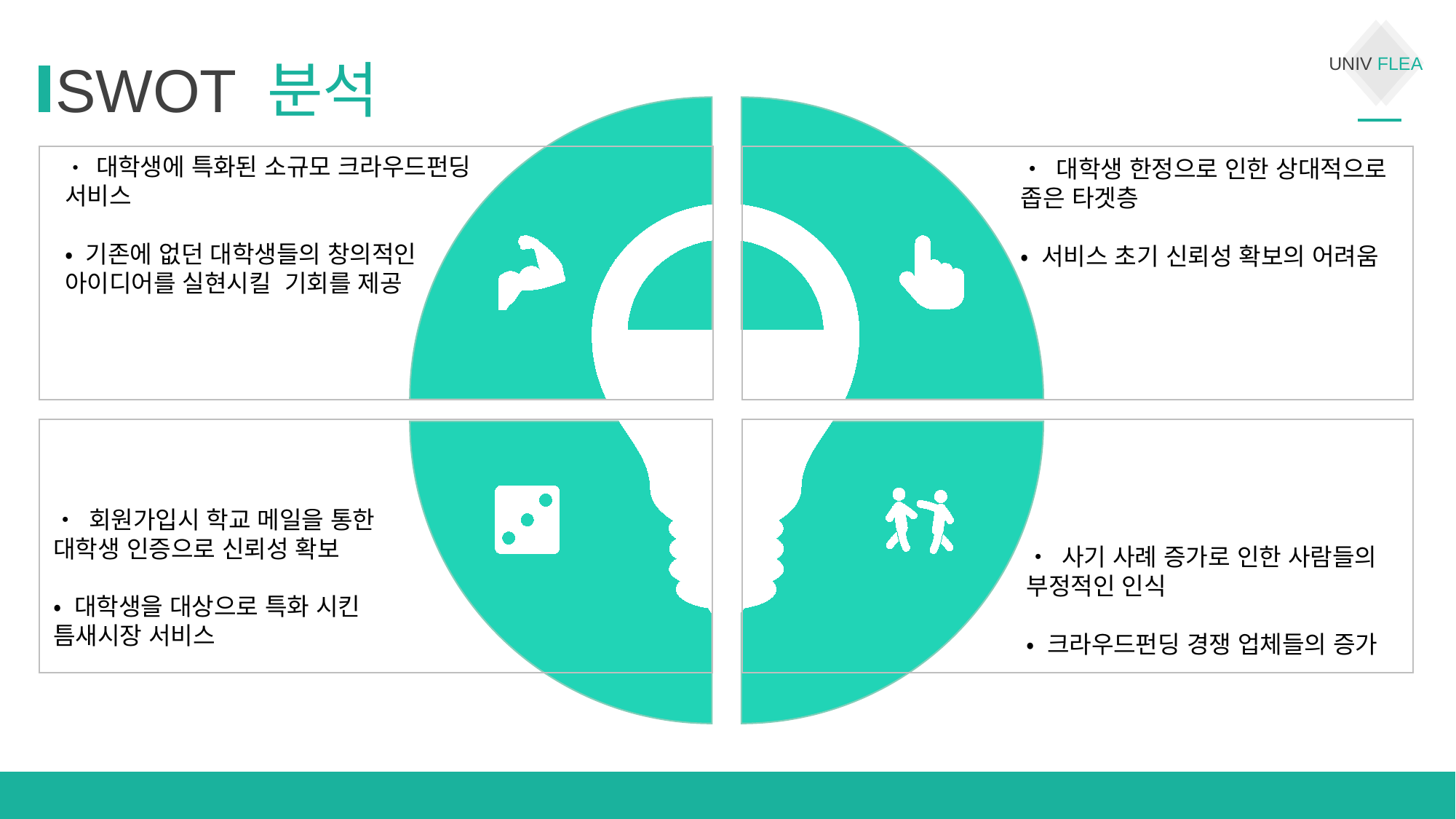

SWOT 분석

• 대학생에 특화된 소규모 크라우드펀딩
서비스

• 기존에 없던 대학생들의 창의적인
아이디어를 실현시킬  기회를 제공

• 대학생 한정으로 인한 상대적으로 좁은 타겟층

• 서비스 초기 신뢰성 확보의 어려움

Strength
Weakness

• 회원가입시 학교 메일을 통한
대학생 인증으로 신뢰성 확보

• 대학생을 대상으로 특화 시킨
틈새시장 서비스

• 사기 사례 증가로 인한 사람들의
부정적인 인식

• 크라우드펀딩 경쟁 업체들의 증가
Opportunity
Threat